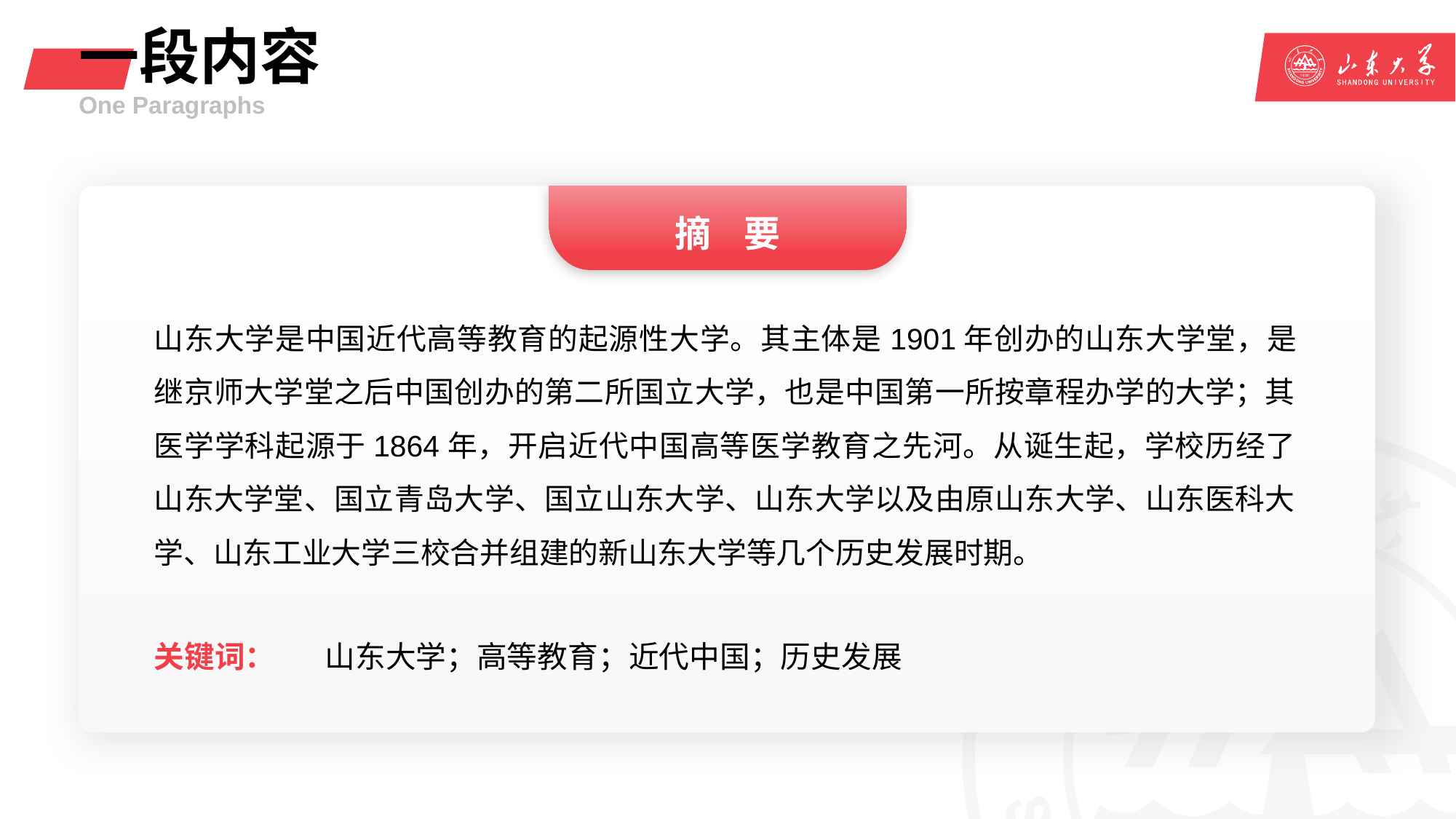

# 一段内容
One Paragraphs

山东大学是中国近代高等教育的起源性大学。其主体是1901年创办的山东大学堂，是继京师大学堂之后中国创办的第二所国立大学，也是中国第一所按章程办学的大学；其医学学科起源于1864年，开启近代中国高等医学教育之先河。从诞生起，学校历经了山东大学堂、国立青岛大学、国立山东大学、山东大学以及由原山东大学、山东医科大学、山东工业大学三校合并组建的新山东大学等几个历史发展时期。
山东大学；高等教育；近代中国；历史发展
关键词：
摘    要